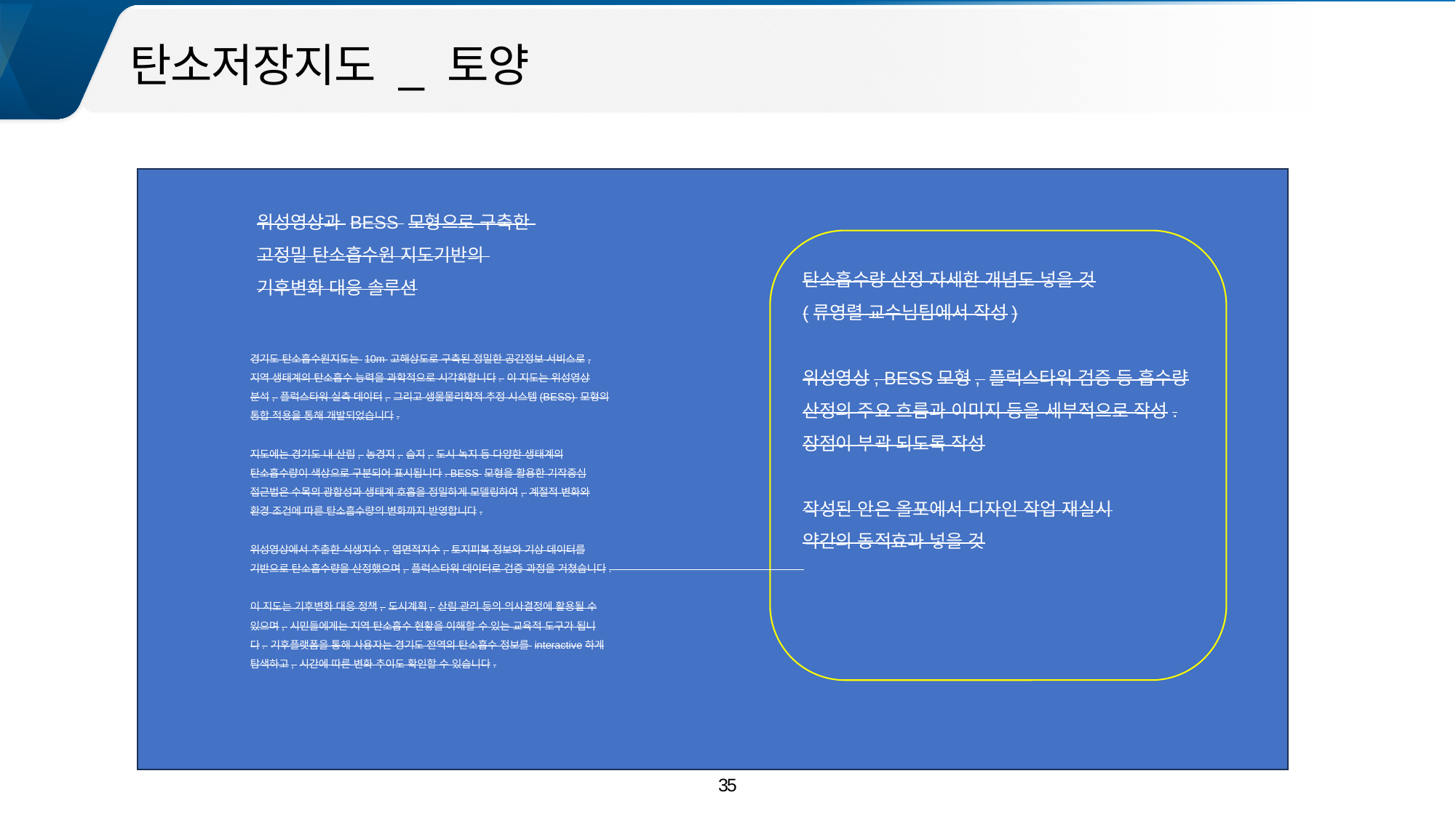

탄소저장지도 _ 토양

위성영상과 BESS 모형으로 구축한
고정밀 탄소흡수원 지도기반의
기후변화 대응 솔루션
탄소흡수량 산정 자세한 개념도 넣을 것
(류영렬 교수님팀에서 작성)

위성영상, BESS모형, 플럭스타워 검증 등 흡수량 산정의 주요 흐름과 이미지 등을 세부적으로 작성. 장점이 부곽 되도록 작성

작성된 안은 올포에서 디자인 작업 재실시
약간의 동적효과 넣을 것

경기도 탄소흡수원지도는 10m 고해상도로 구축된 정밀한 공간정보 서비스로, 지역 생태계의 탄소흡수 능력을 과학적으로 시각화합니다. 이 지도는 위성영상 분석, 플럭스타워 실측 데이터, 그리고 생물물리학적 추정 시스템(BESS) 모형의 통합 적용을 통해 개발되었습니다.

지도에는 경기도 내 산림, 농경지, 습지, 도시 녹지 등 다양한 생태계의 탄소흡수량이 색상으로 구분되어 표시됩니다. BESS 모형을 활용한 기작중심 접근법은 수목의 광합성과 생태계 호흡을 정밀하게 모델링하여, 계절적 변화와 환경 조건에 따른 탄소흡수량의 변화까지 반영합니다.

위성영상에서 추출한 식생지수, 엽면적지수, 토지피복 정보와 기상 데이터를 기반으로 탄소흡수량을 산정했으며, 플럭스타워 데이터로 검증 과정을 거쳤습니다.

이 지도는 기후변화 대응 정책, 도시계획, 산림 관리 등의 의사결정에 활용될 수 있으며, 시민들에게는 지역 탄소흡수 현황을 이해할 수 있는 교육적 도구가 됩니다. 기후플랫폼을 통해 사용자는 경기도 전역의 탄소흡수 정보를 interactive하게 탐색하고, 시간에 따른 변화 추이도 확인할 수 있습니다.